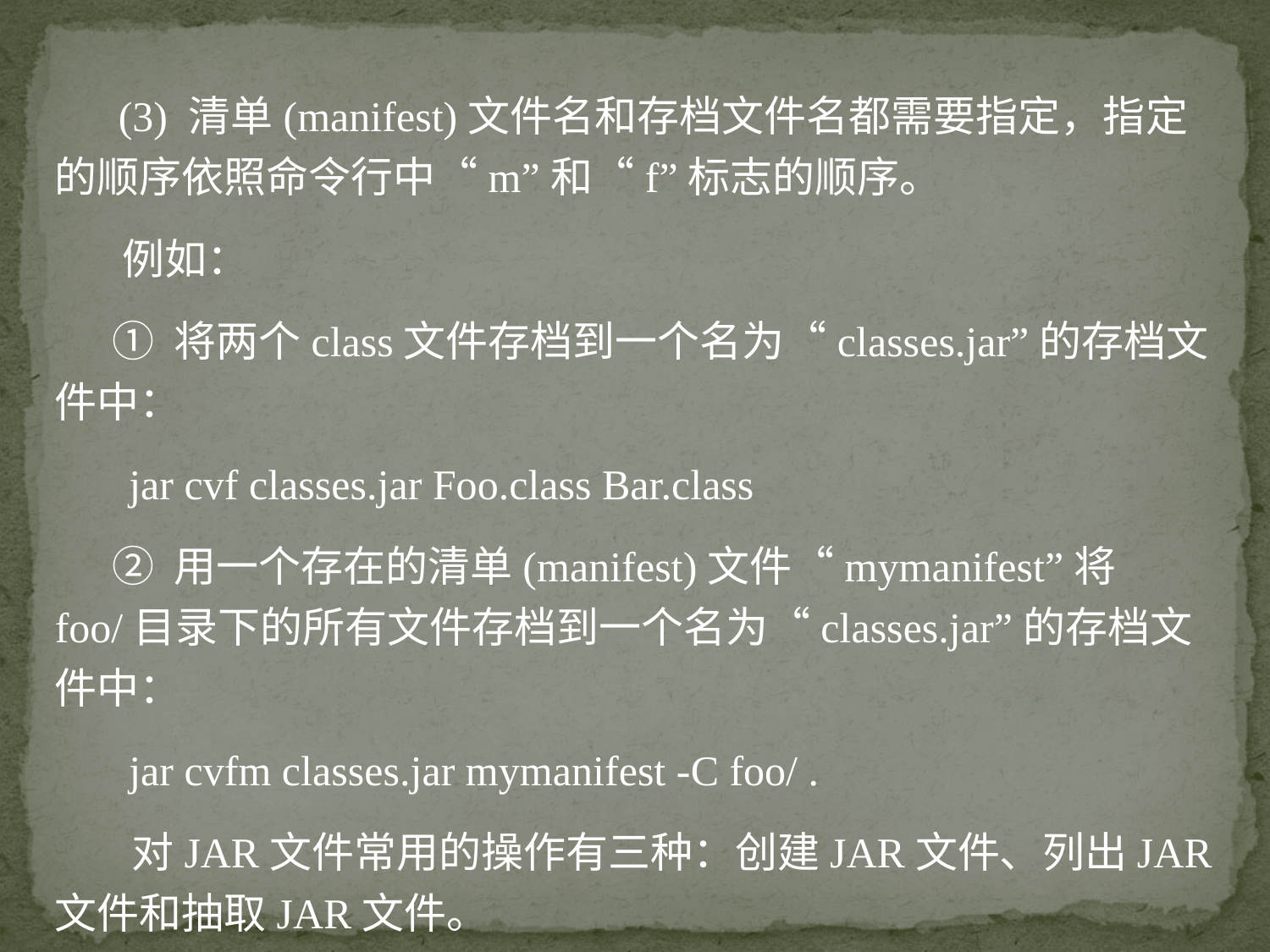

(3) 清单(manifest)文件名和存档文件名都需要指定，指定的顺序依照命令行中“m”和“f”标志的顺序。
      例如：
      ① 将两个class文件存档到一个名为“classes.jar”的存档文件中：
       jar cvf classes.jar Foo.class Bar.class
      ② 用一个存在的清单(manifest)文件“mymanifest”将foo/目录下的所有文件存档到一个名为“classes.jar”的存档文件中：
       jar cvfm classes.jar mymanifest -C foo/ .
       对JAR文件常用的操作有三种：创建JAR文件、列出JAR文件和抽取JAR文件。